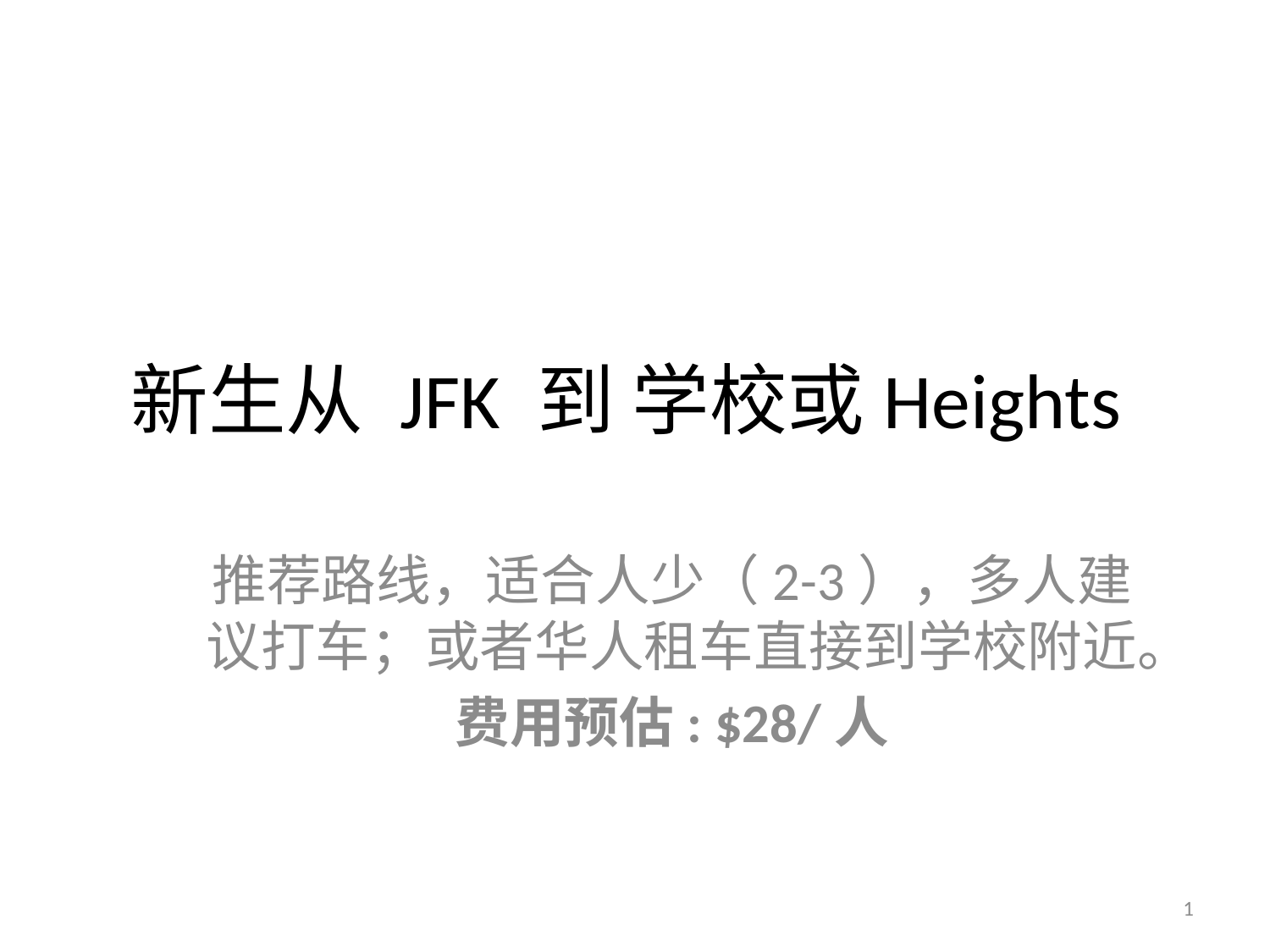

# 新生从 JFK 到 学校或Heights
推荐路线，适合人少（2-3），多人建议打车；或者华人租车直接到学校附近。
费用预估: $28/人
1